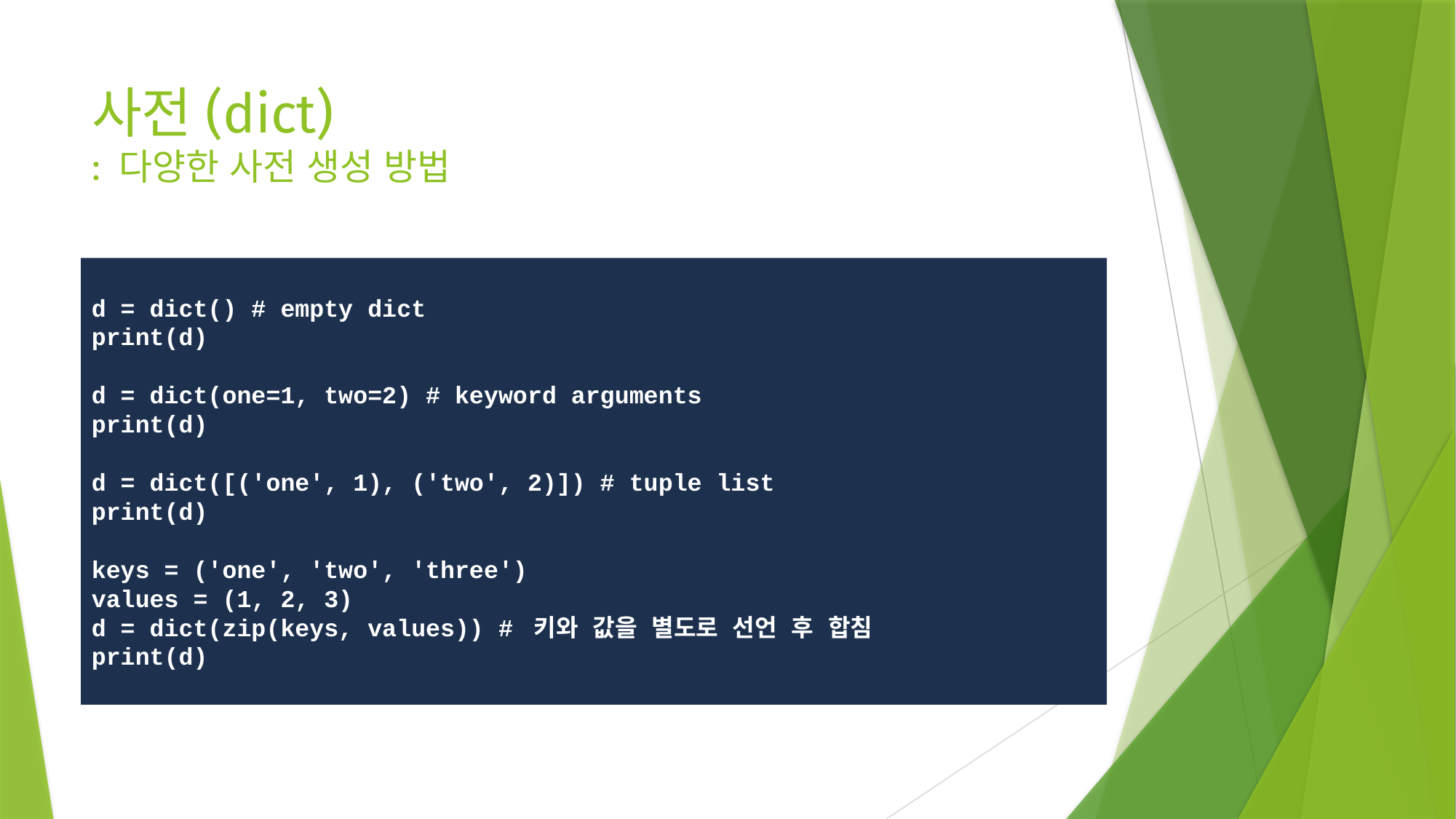

# 사전(dict) : 다양한 사전 생성 방법

d = dict() # empty dict
print(d)
d = dict(one=1, two=2) # keyword arguments
print(d)
d = dict([('one', 1), ('two', 2)]) # tuple list
print(d)
keys = ('one', 'two', 'three')
values = (1, 2, 3)
d = dict(zip(keys, values)) # 키와 값을 별도로 선언 후 합침
print(d)